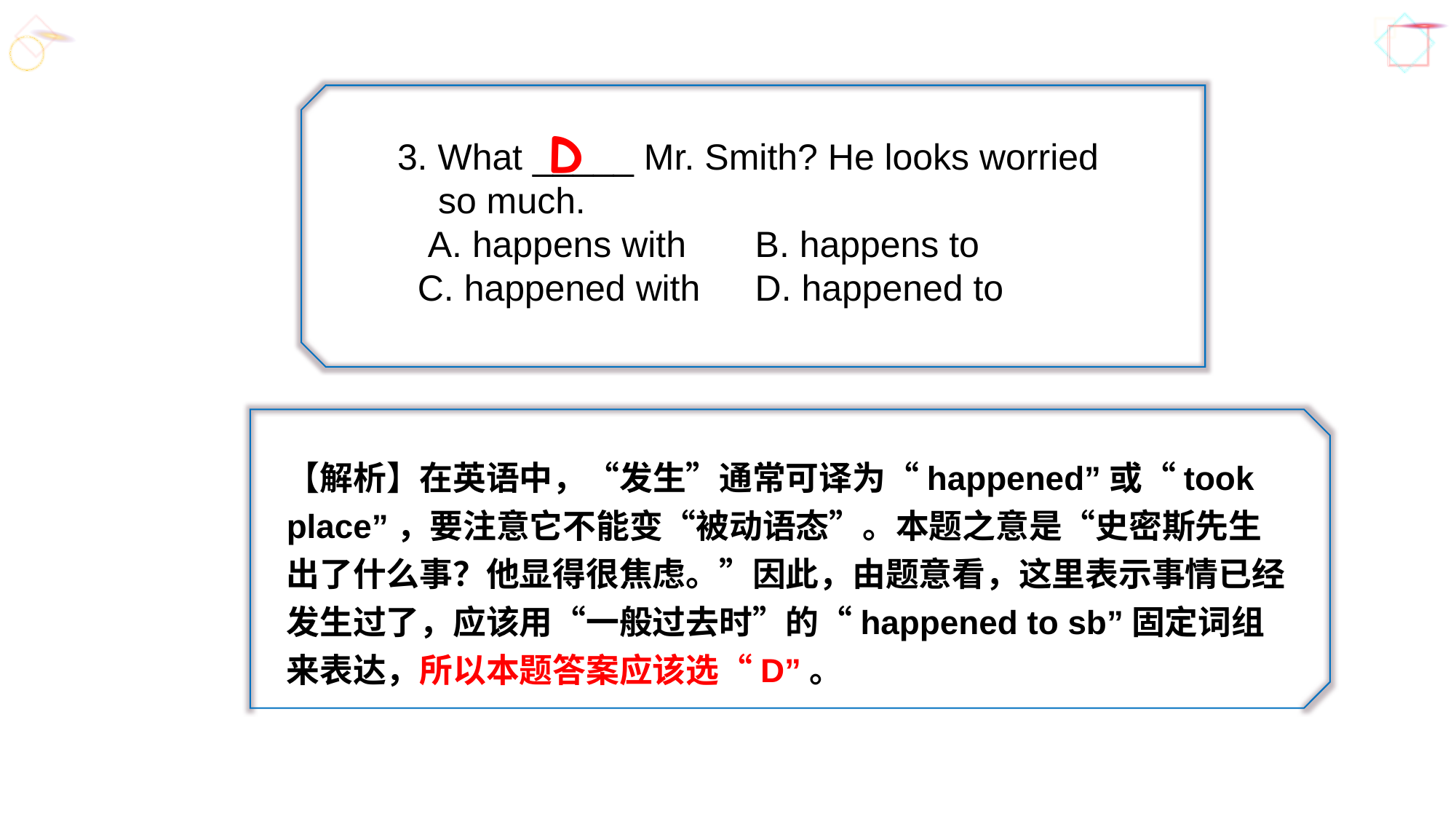

D
3. What _____ Mr. Smith? He looks worried
    so much.
   A. happens with	   B. happens to
  C. happened with	   D. happened to

【解析】在英语中，“发生”通常可译为“happened”或“took place”，要注意它不能变“被动语态”。本题之意是“史密斯先生出了什么事？他显得很焦虑。”因此，由题意看，这里表示事情已经发生过了，应该用“一般过去时”的“happened to sb”固定词组来表达，所以本题答案应该选“D”。